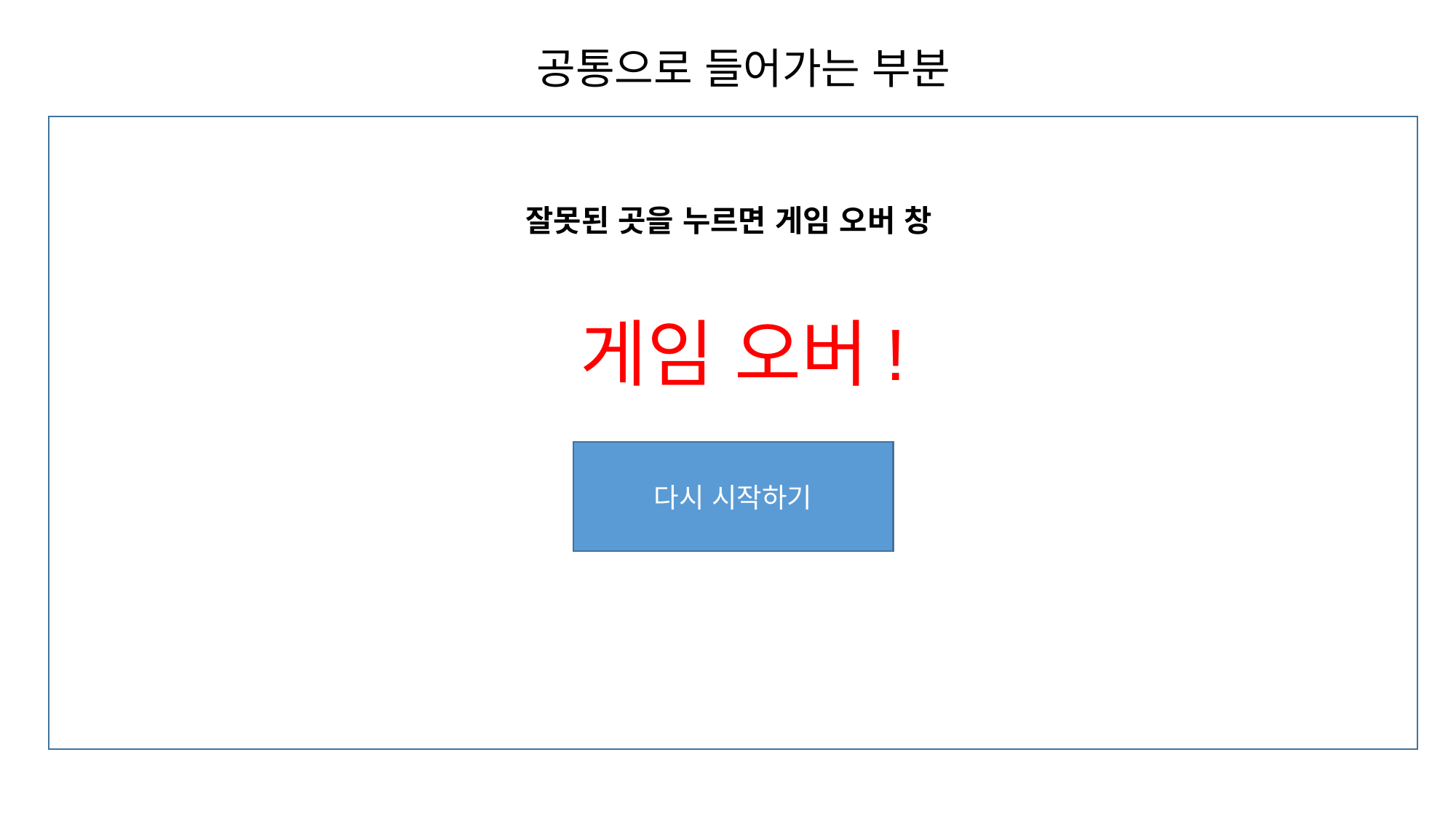

공통으로 들어가는 부분

잘못된 곳을 누르면 게임 오버 창
게임 오버!
다시 시작하기